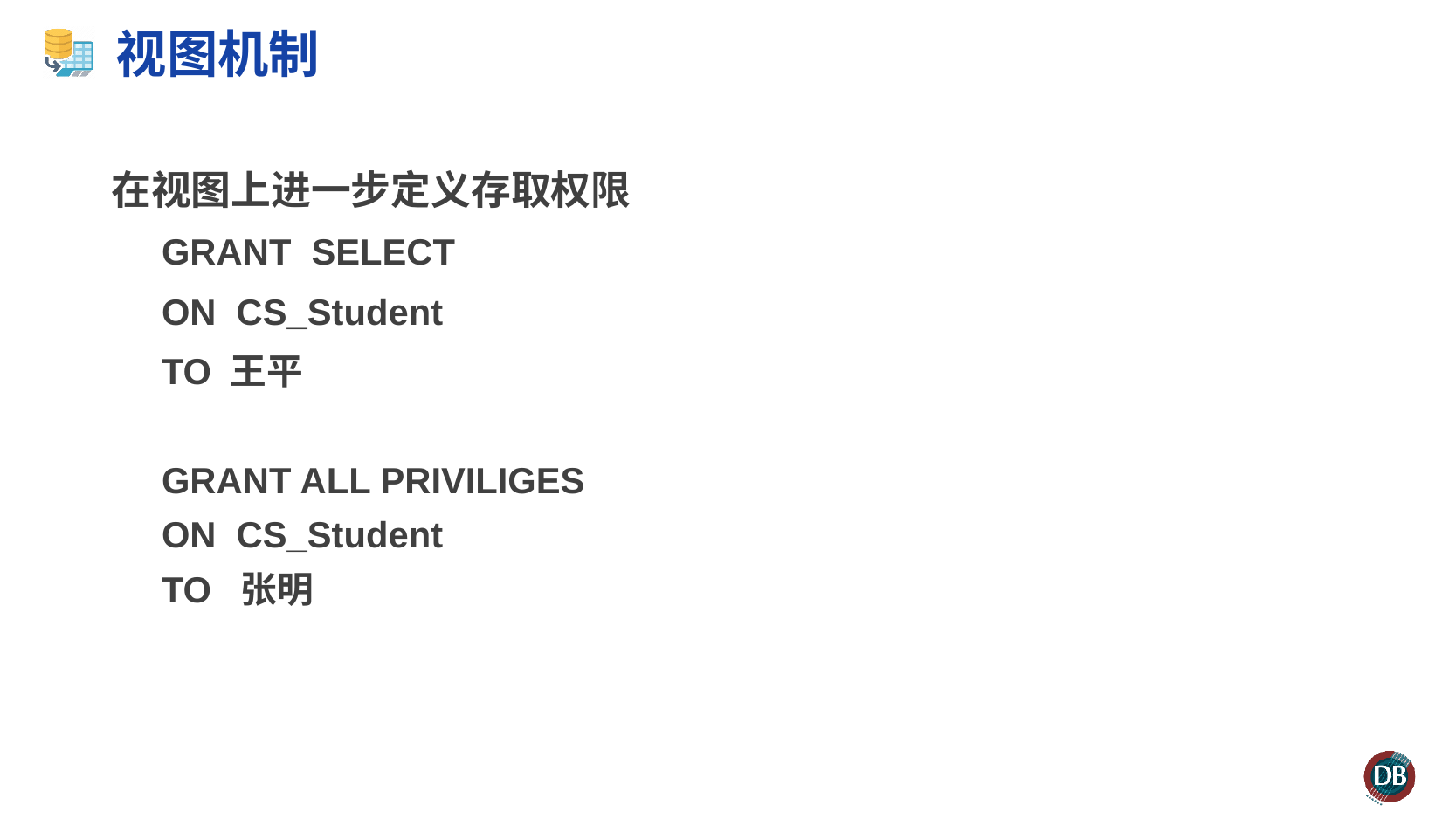

# 视图机制
在视图上进一步定义存取权限
     GRANT  SELECT
     ON  CS_Student
     TO 王平

     GRANT ALL PRIVILIGES
     ON  CS_Student
     TO  张明